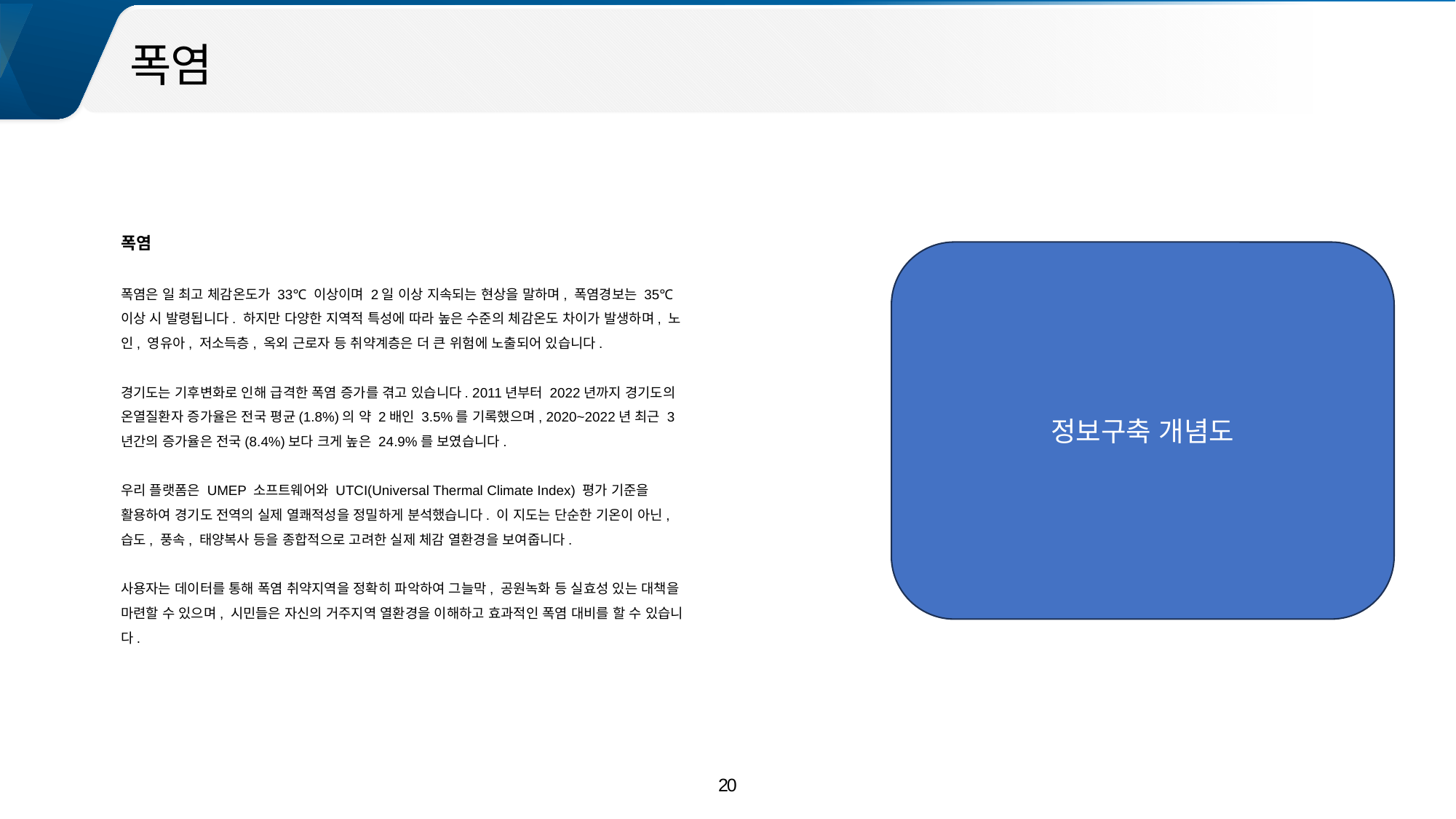

폭염
폭염

폭염은 일 최고 체감온도가 33℃ 이상이며 2일 이상 지속되는 현상을 말하며, 폭염경보는 35℃ 이상 시 발령됩니다. 하지만 다양한 지역적 특성에 따라 높은 수준의 체감온도 차이가 발생하며, 노인, 영유아, 저소득층, 옥외 근로자 등 취약계층은 더 큰 위험에 노출되어 있습니다.

경기도는 기후변화로 인해 급격한 폭염 증가를 겪고 있습니다. 2011년부터 2022년까지 경기도의 온열질환자 증가율은 전국 평균(1.8%)의 약 2배인 3.5%를 기록했으며, 2020~2022년 최근 3년간의 증가율은 전국(8.4%)보다 크게 높은 24.9%를 보였습니다.

우리 플랫폼은 UMEP 소프트웨어와 UTCI(Universal Thermal Climate Index) 평가 기준을 활용하여 경기도 전역의 실제 열쾌적성을 정밀하게 분석했습니다. 이 지도는 단순한 기온이 아닌, 습도, 풍속, 태양복사 등을 종합적으로 고려한 실제 체감 열환경을 보여줍니다.

사용자는 데이터를 통해 폭염 취약지역을 정확히 파악하여 그늘막, 공원녹화 등 실효성 있는 대책을 마련할 수 있으며, 시민들은 자신의 거주지역 열환경을 이해하고 효과적인 폭염 대비를 할 수 있습니다.
정보구축 개념도